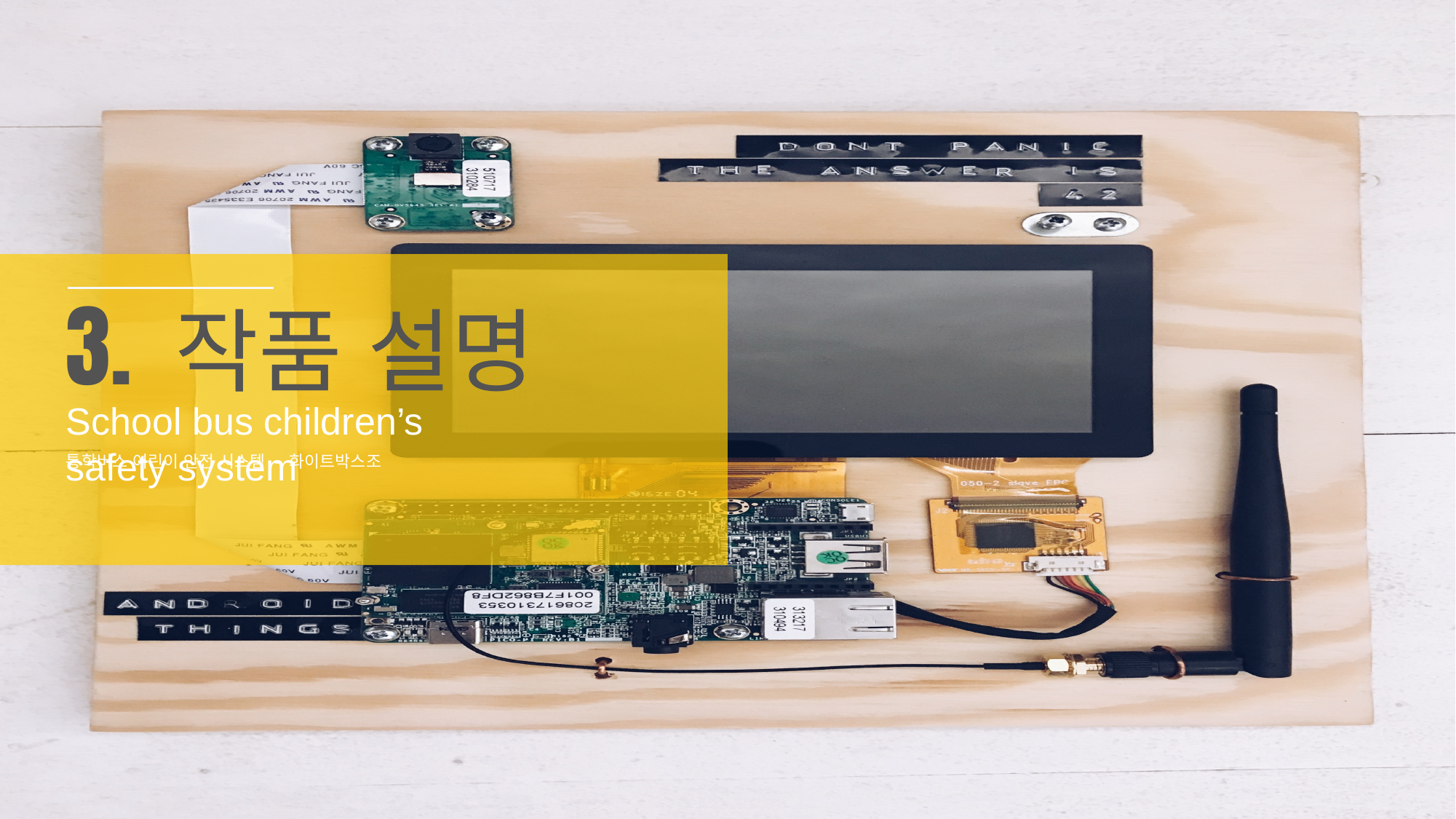

3. 작품 설명
School bus children’s safety system
통학버스 어린이 안전 시스템 - 화이트박스조